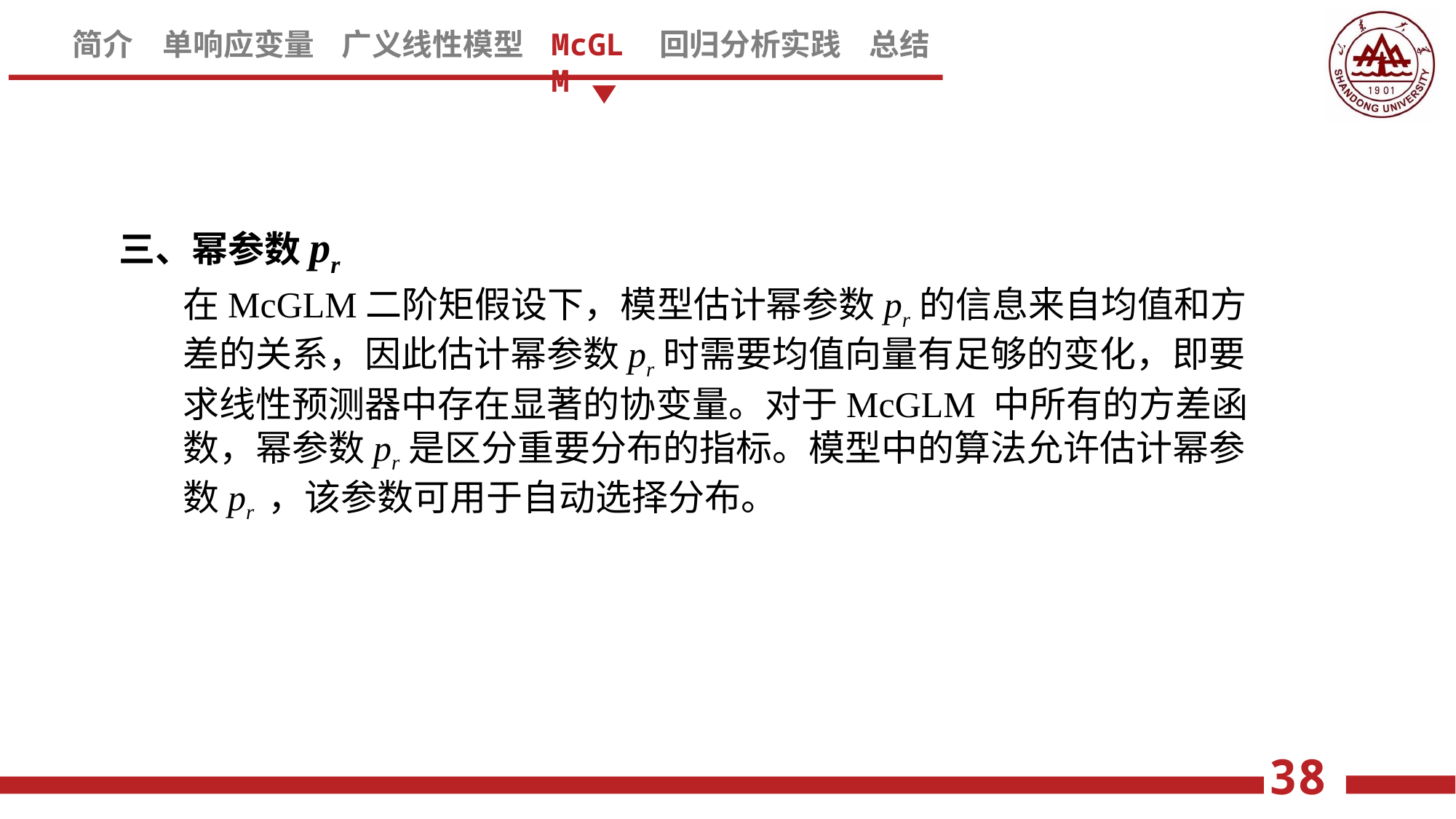

三、幂参数pr
在McGLM二阶矩假设下，模型估计幂参数pr的信息来自均值和方差的关系，因此估计幂参数pr时需要均值向量有足够的变化，即要求线性预测器中存在显著的协变量。对于McGLM 中所有的方差函数，幂参数pr是区分重要分布的指标。模型中的算法允许估计幂参数pr ，该参数可用于自动选择分布。